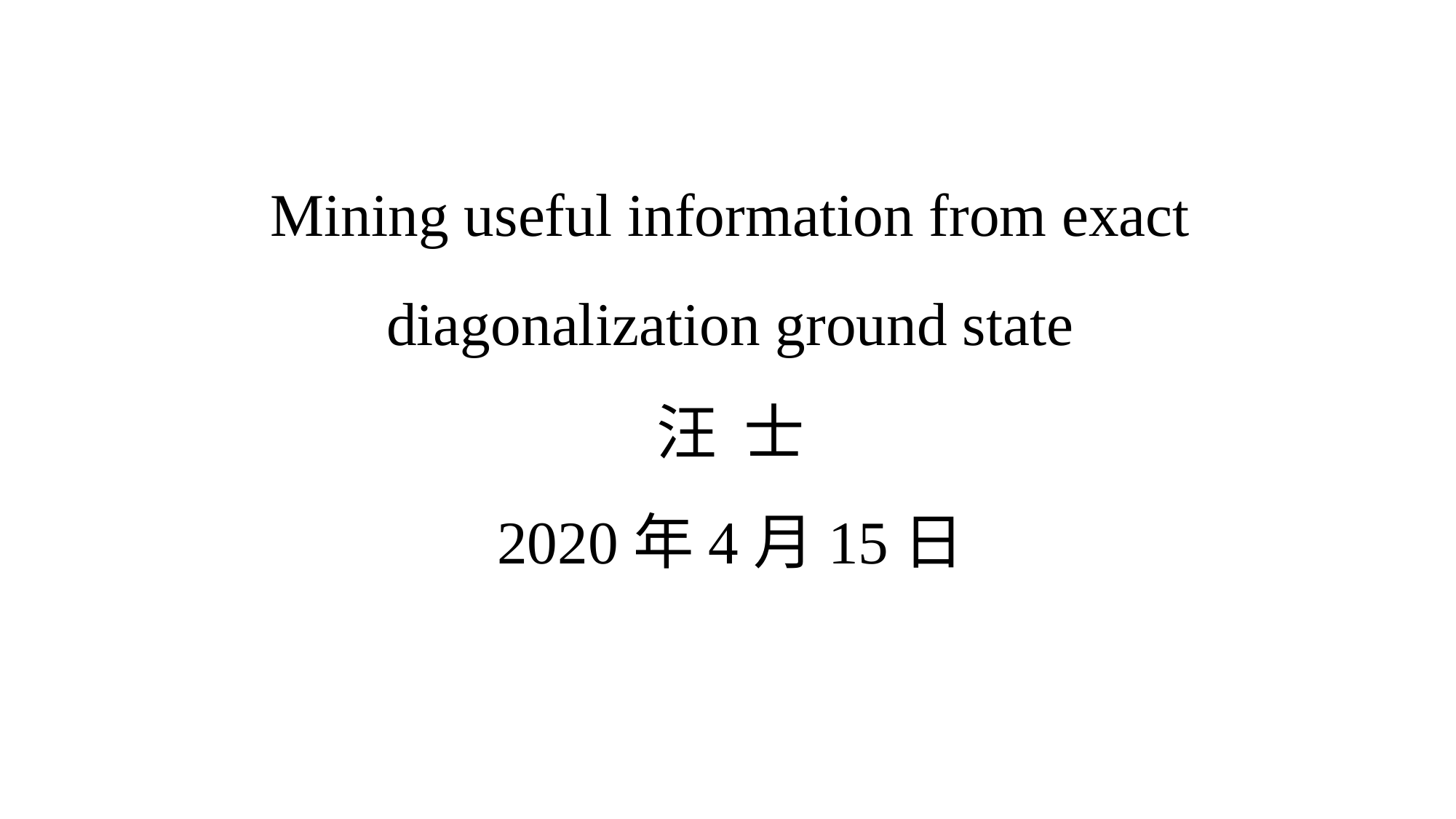

Mining useful information from exact diagonalization ground state
汪  士
2020年4月15日